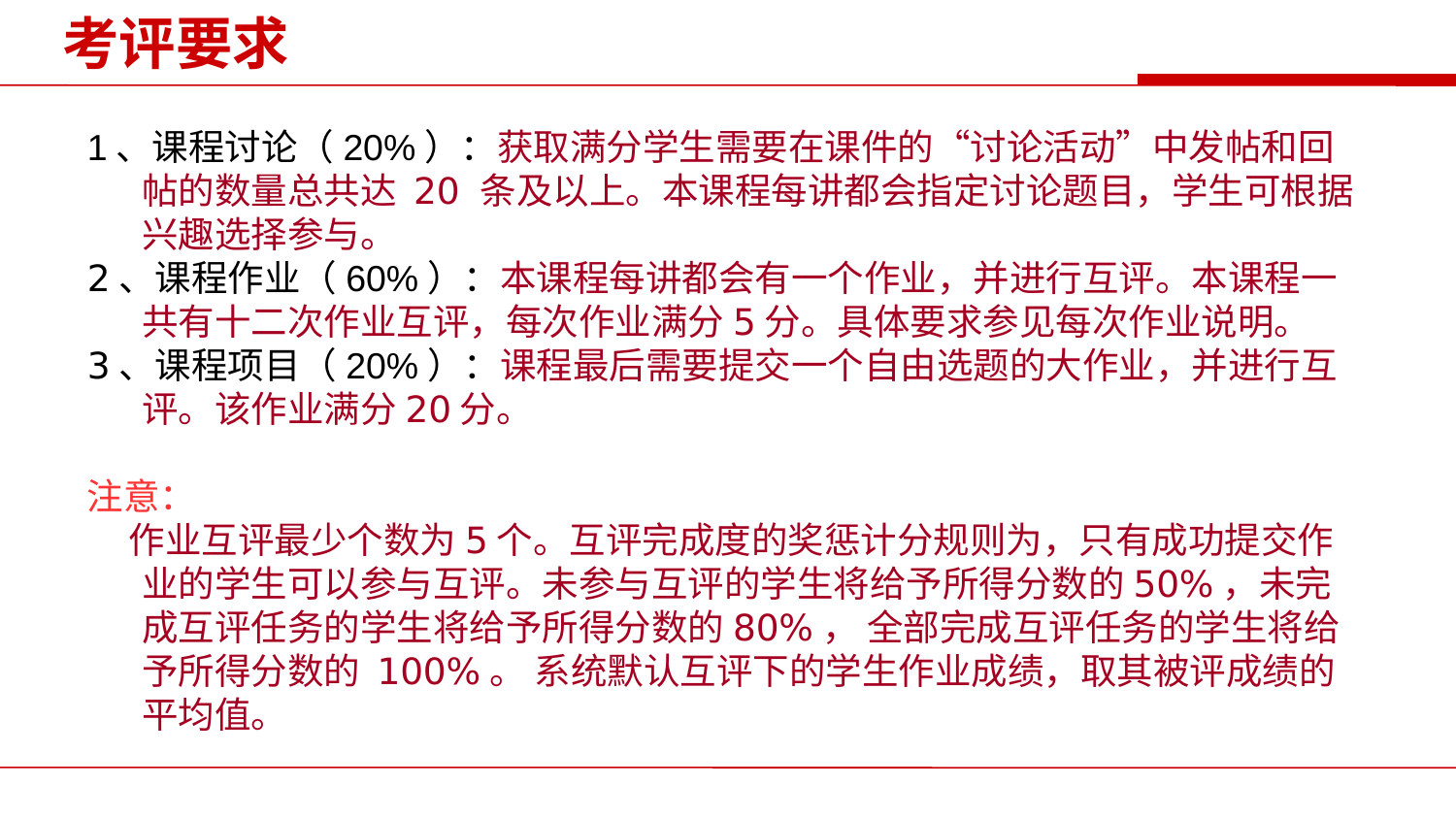

考评要求
1、课程讨论（20%）：获取满分学生需要在课件的“讨论活动”中发帖和回帖的数量总共达 20 条及以上。本课程每讲都会指定讨论题目，学生可根据兴趣选择参与。
2、课程作业（60%）：本课程每讲都会有一个作业，并进行互评。本课程一共有十二次作业互评，每次作业满分5分。具体要求参见每次作业说明。
3、课程项目（20%）：课程最后需要提交一个自由选题的大作业，并进行互评。该作业满分20分。

注意：
    作业互评最少个数为5个。互评完成度的奖惩计分规则为，只有成功提交作业的学生可以参与互评。未参与互评的学生将给予所得分数的50%，未完成互评任务的学生将给予所得分数的80%， 全部完成互评任务的学生将给予所得分数的 100%。 系统默认互评下的学生作业成绩，取其被评成绩的平均值。